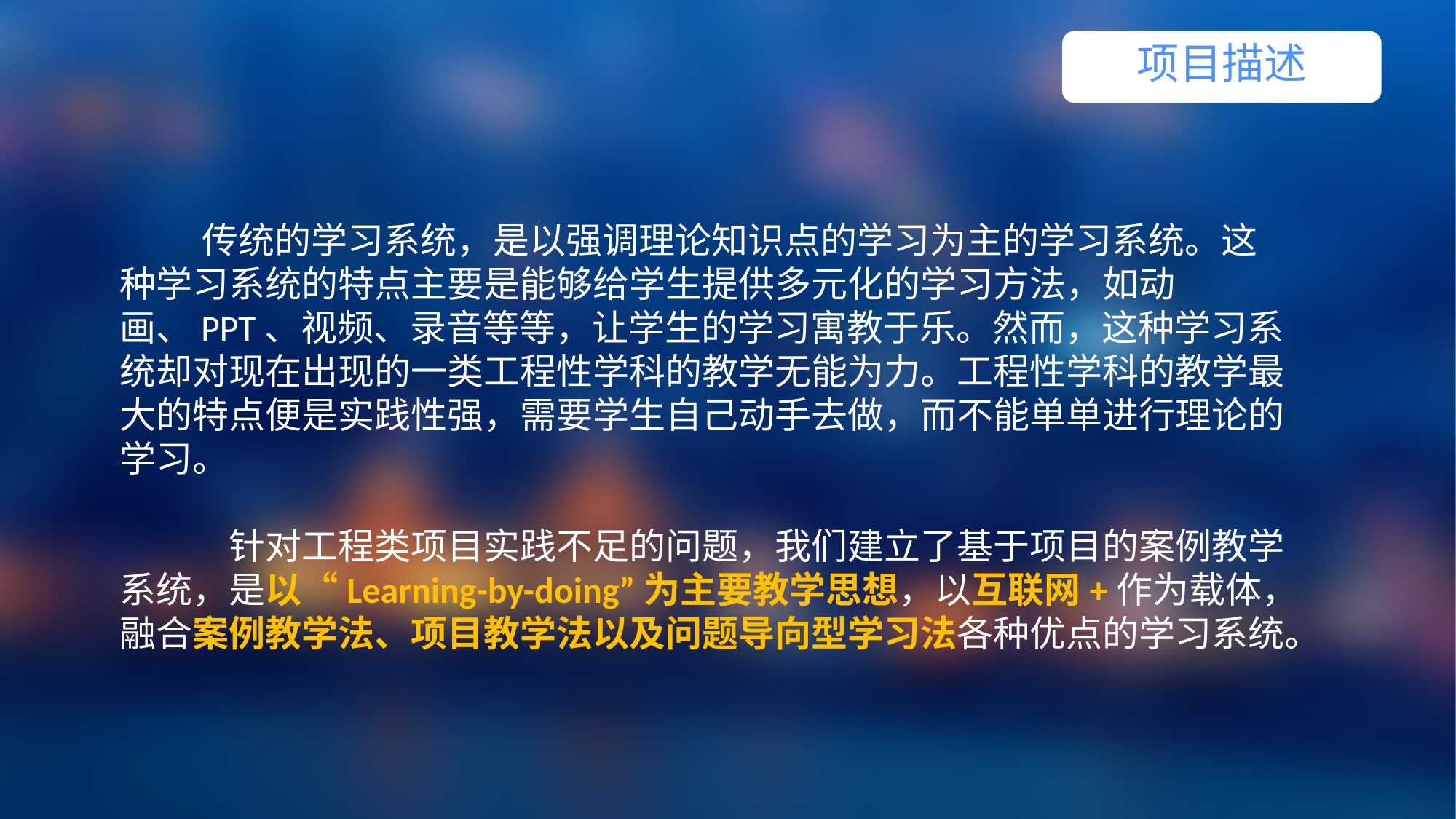

项目描述
         传统的学习系统，是以强调理论知识点的学习为主的学习系统。这种学习系统的特点主要是能够给学生提供多元化的学习方法，如动画、PPT、视频、录音等等，让学生的学习寓教于乐。然而，这种学习系统却对现在出现的一类工程性学科的教学无能为力。工程性学科的教学最大的特点便是实践性强，需要学生自己动手去做，而不能单单进行理论的学习。

	针对工程类项目实践不足的问题，我们建立了基于项目的案例教学系统，是以“Learning-by-doing”为主要教学思想，以互联网+作为载体，融合案例教学法、项目教学法以及问题导向型学习法各种优点的学习系统。
1
                     点击添加标题